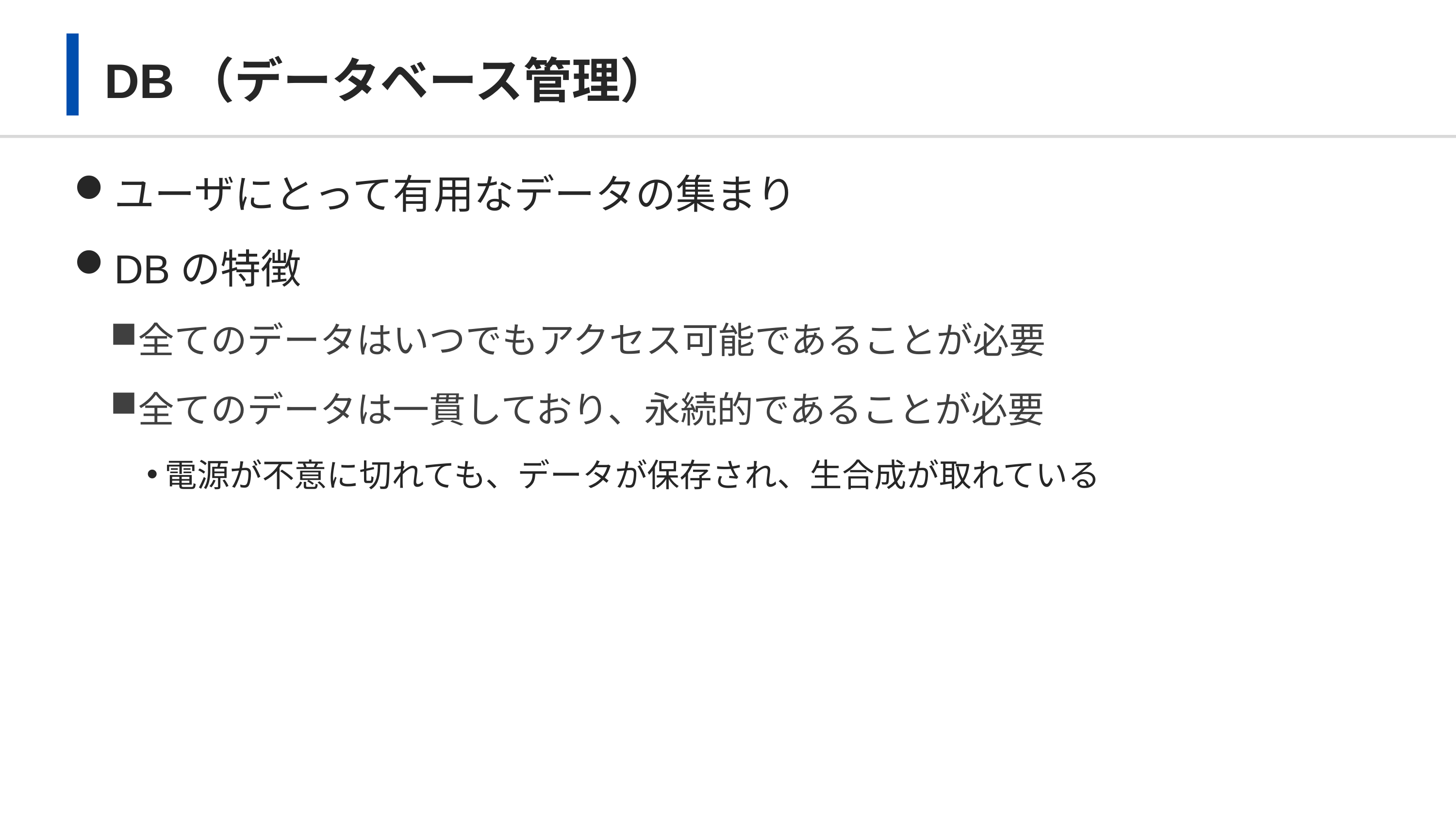

# DB（データベース管理）
ユーザにとって有用なデータの集まり
DBの特徴
全てのデータはいつでもアクセス可能であることが必要
全てのデータは一貫しており、永続的であることが必要
電源が不意に切れても、データが保存され、生合成が取れている